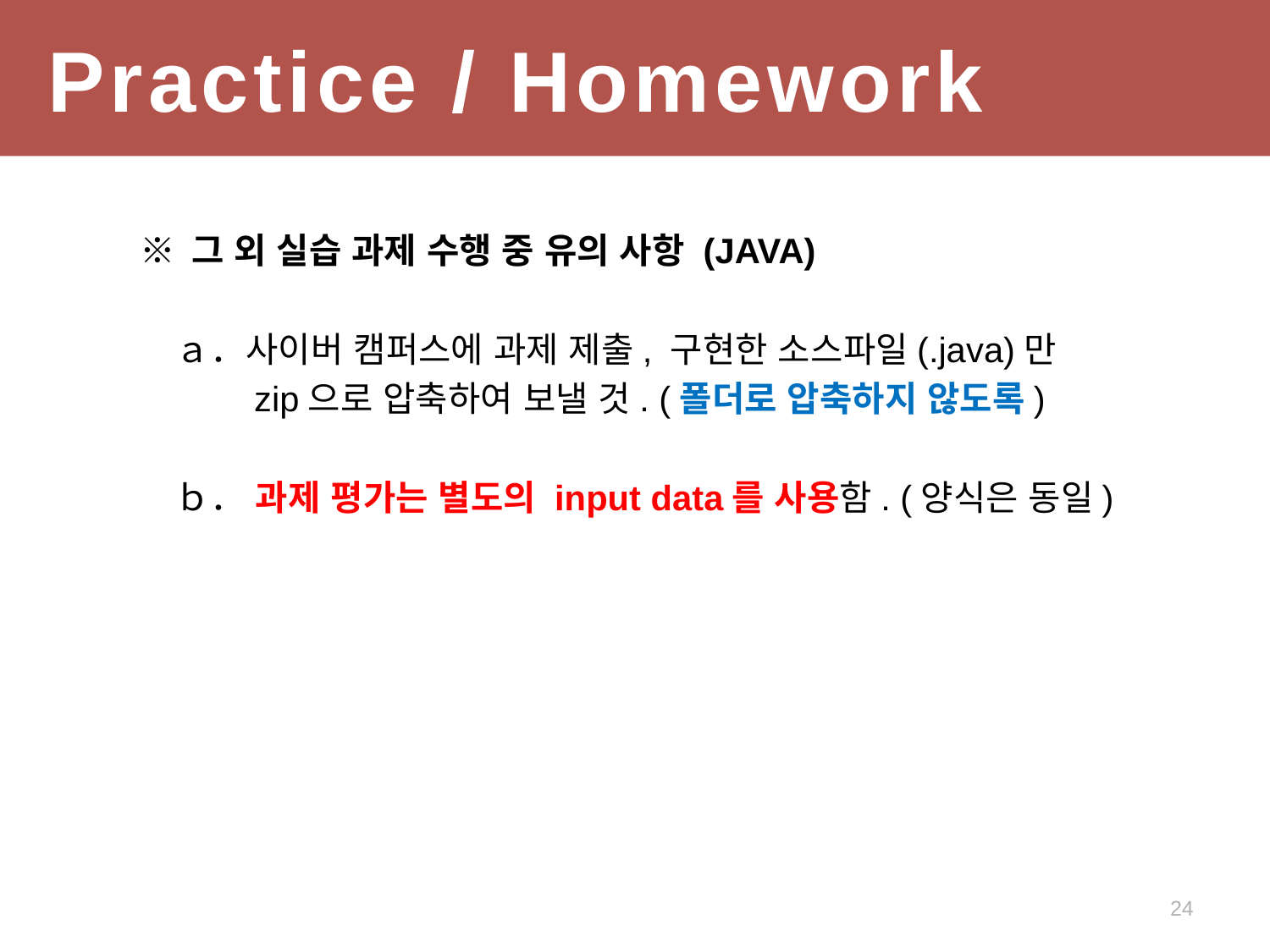

Practice / Homework
※ 그 외 실습 과제 수행 중 유의 사항 (JAVA)

　ａ．사이버 캠퍼스에 과제 제출, 구현한 소스파일(.java)만
　　　zip으로 압축하여 보낼 것. (폴더로 압축하지 않도록)

　ｂ． 과제 평가는 별도의 input data를 사용함. (양식은 동일)
24